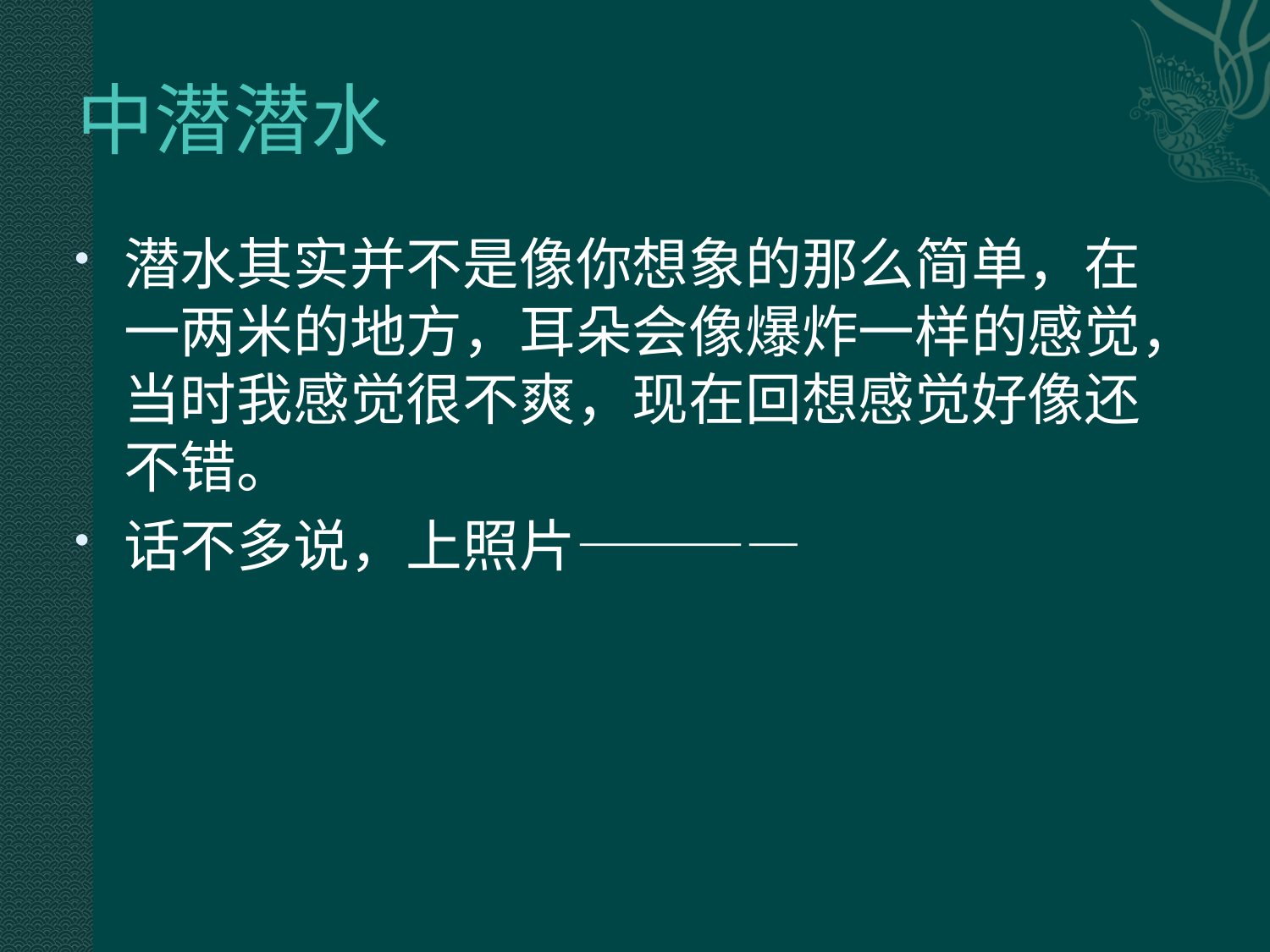

中潜潜水
潜水其实并不是像你想象的那么简单，在一两米的地方，耳朵会像爆炸一样的感觉，当时我感觉很不爽，现在回想感觉好像还不错。
话不多说，上照片————